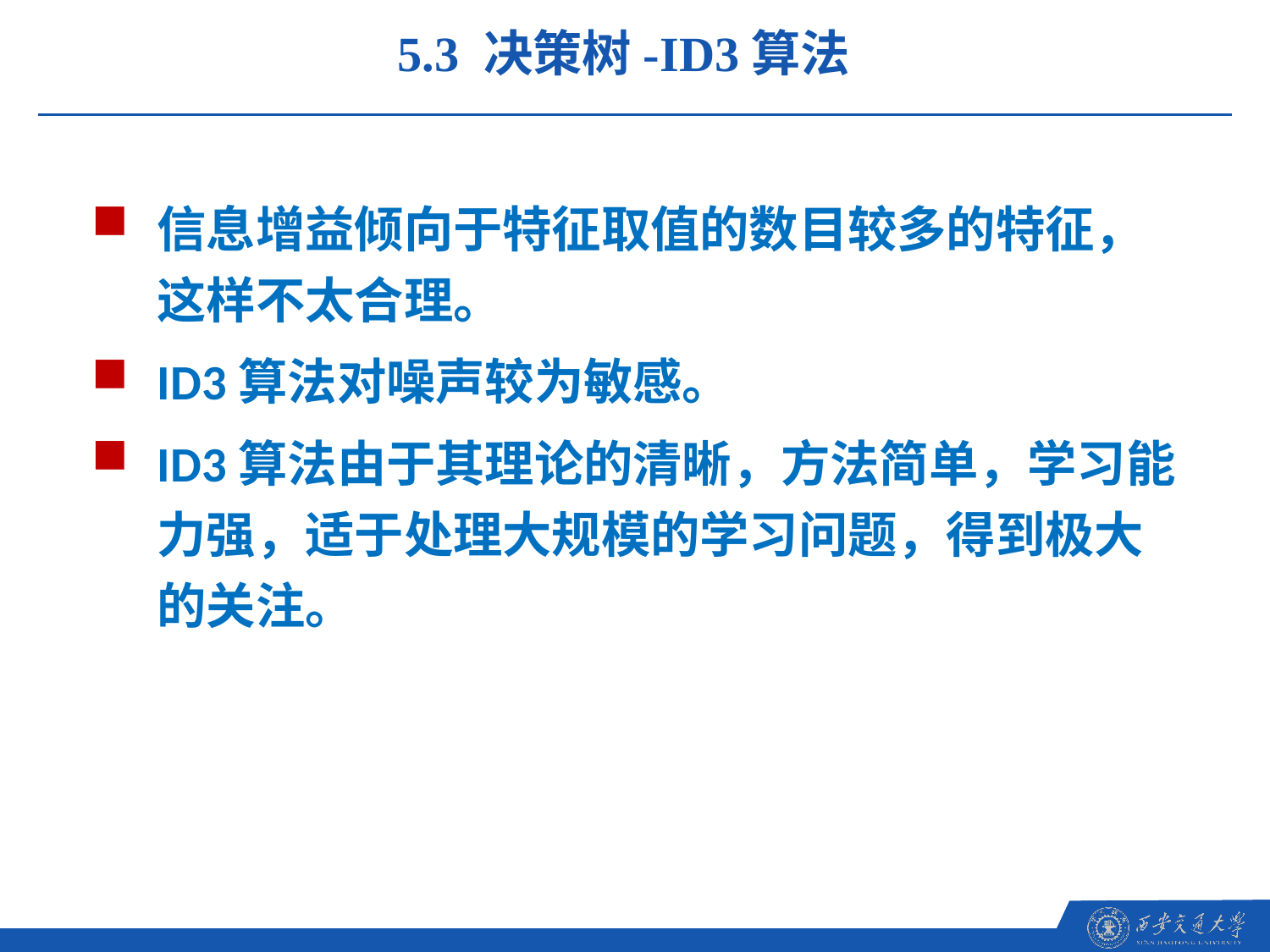

5.3 决策树-ID3算法

信息增益倾向于特征取值的数目较多的特征，这样不太合理。
ID3算法对噪声较为敏感。
ID3算法由于其理论的清晰，方法简单，学习能力强，适于处理大规模的学习问题，得到极大的关注。